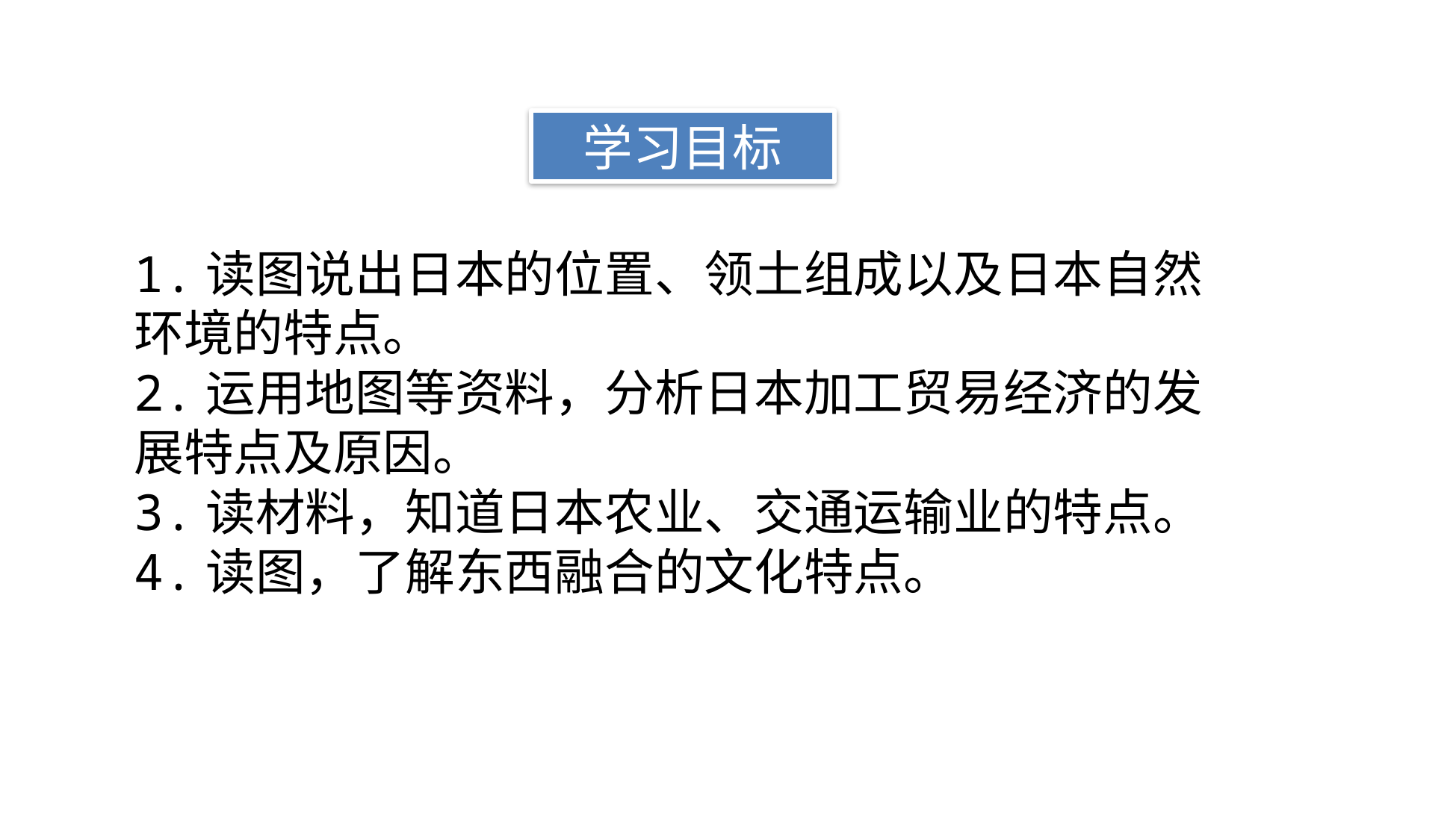

学习目标
1.读图说出日本的位置、领土组成以及日本自然环境的特点。
2.运用地图等资料，分析日本加工贸易经济的发展特点及原因。
3.读材料，知道日本农业、交通运输业的特点。
4.读图，了解东西融合的文化特点。